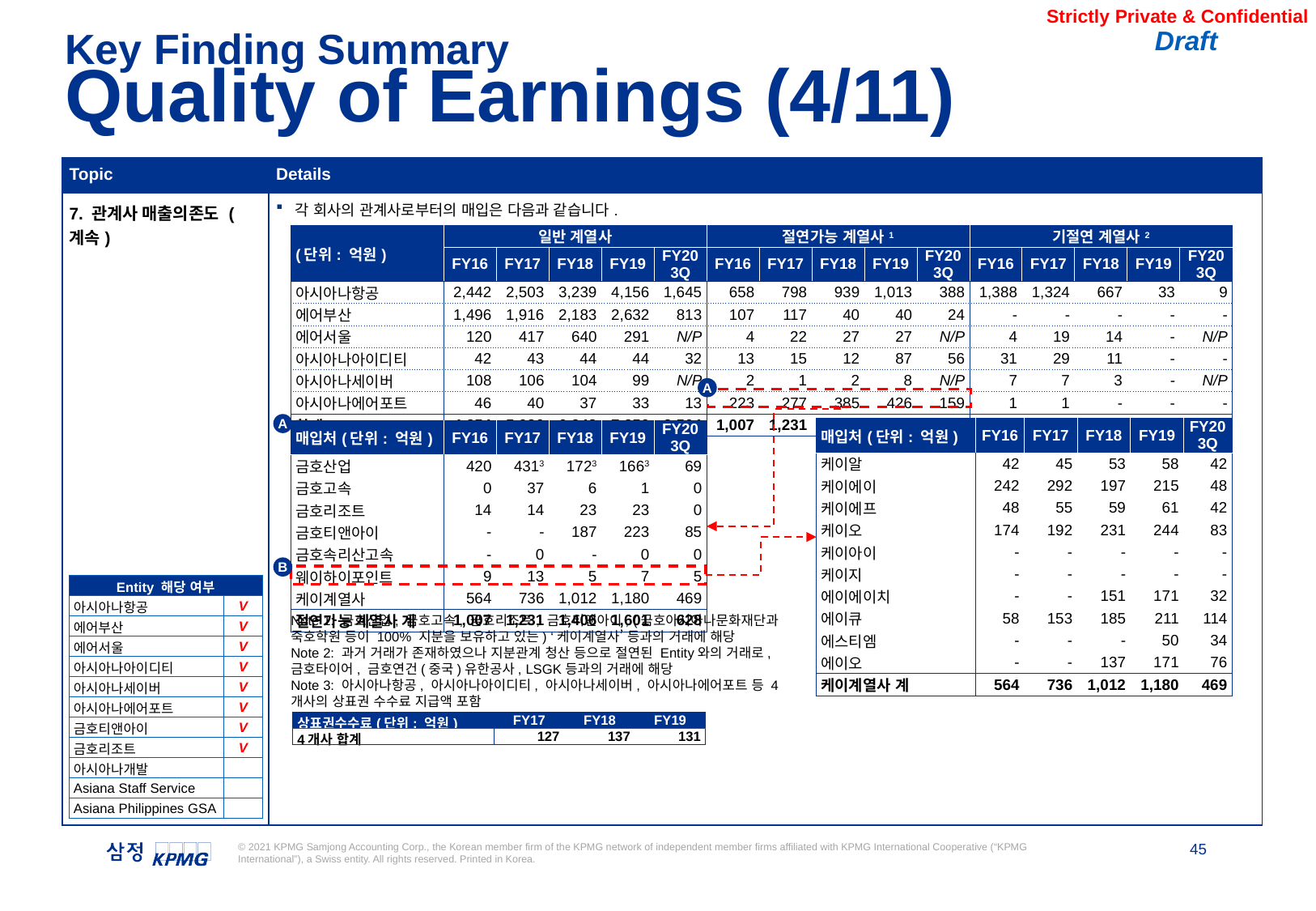

Key Finding Summary
Quality of Earnings (4/11)
| Topic | Details |
| --- | --- |
| 7. 관계사 매출의존도 (계속) | 각 회사의 관계사로부터의 매입은 다음과 같습니다. |
| (단위: 억원) | 일반 계열사 |  |  |  |  | 절연가능 계열사1 |  |  |  |  | 기절연 계열사2 |  |  |  |  |
| --- | --- | --- | --- | --- | --- | --- | --- | --- | --- | --- | --- | --- | --- | --- | --- |
|  | FY16 | FY17 | FY18 | FY19 | FY20 3Q | FY16 | FY17 | FY18 | FY19 | FY20 3Q | FY16 | FY17 | FY18 | FY19 | FY20 3Q |
| 아시아나항공 | 2,442 | 2,503 | 3,239 | 4,156 | 1,645 | 658 | 798 | 939 | 1,013 | 388 | 1,388 | 1,324 | 667 | 33 | 9 |
| 에어부산 | 1,496 | 1,916 | 2,183 | 2,632 | 813 | 107 | 117 | 40 | 40 | 24 | - | - | - | - | - |
| 에어서울 | 120 | 417 | 640 | 291 | N/P | 4 | 22 | 27 | 27 | N/P | 4 | 19 | 14 | - | N/P |
| 아시아나아이디티 | 42 | 43 | 44 | 44 | 32 | 13 | 15 | 12 | 87 | 56 | 31 | 29 | 11 | - | - |
| 아시아나세이버 | 108 | 106 | 104 | 99 | N/P | 2 | 1 | 2 | 8 | N/P | 7 | 7 | 3 | - | N/P |
| 아시아나에어포트 | 46 | 40 | 37 | 33 | 13 | 223 | 277 | 385 | 426 | 159 | 1 | 1 | - | - | - |
| 합계 | 4,254 | 5,026 | 6,248 | 7,256 | 2,504 | 1,007 | 1,231 | 1,406 | 1,601 | 628 | 1,430 | 1,381 | 695 | 33 | 9 |
A

A
| 매입처(단위: 억원) | FY16 | FY17 | FY18 | FY19 | FY20 3Q |
| --- | --- | --- | --- | --- | --- |
| 케이알 | 42 | 45 | 53 | 58 | 42 |
| 케이에이 | 242 | 292 | 197 | 215 | 48 |
| 케이에프 | 48 | 55 | 59 | 61 | 42 |
| 케이오 | 174 | 192 | 231 | 244 | 83 |
| 케이아이 | - | - | - | - | - |
| 케이지 | - | - | - | - | - |
| 에이에이치 | - | - | 151 | 171 | 32 |
| 에이큐 | 58 | 153 | 185 | 211 | 114 |
| 에스티엠 | - | - | - | 50 | 34 |
| 에이오 | - | - | 137 | 171 | 76 |
| 케이계열사 계 | 564 | 736 | 1,012 | 1,180 | 469 |
| 매입처(단위: 억원) | FY16 | FY17 | FY18 | FY19 | FY20 3Q |
| --- | --- | --- | --- | --- | --- |
| 금호산업 | 420 | 4313 | 1723 | 1663 | 69 |
| 금호고속 | 0 | 37 | 6 | 1 | 0 |
| 금호리조트 | 14 | 14 | 23 | 23 | 0 |
| 금호티앤아이 | - | - | 187 | 223 | 85 |
| 금호속리산고속 | - | 0 | - | 0 | 0 |
| 웨이하이포인트 | 9 | 13 | 5 | 7 | 5 |
| 케이계열사 | 564 | 736 | 1,012 | 1,180 | 469 |
| 절연가능 계열사 계 | 1,007 | 1,231 | 1,406 | 1,601 | 628 |
B

| Entity 해당 여부 |  |
| --- | --- |
| 아시아나항공 | V |
| 에어부산 | V |
| 에어서울 | V |
| 아시아나아이디티 | V |
| 아시아나세이버 | V |
| 아시아나에어포트 | V |
| 금호티앤아이 | V |
| 금호리조트 | V |
| 아시아나개발 |  |
| Asiana Staff Service |  |
| Asiana Philippines GSA |  |
Note 1: 금호산업, 금호고속, 금호리조트, 금호티앤아이, (금호아시아나문화재단과 죽호학원 등이 100% 지분을 보유하고 있는) ‘케이계열사’ 등과의 거래에 해당
Note 2: 과거 거래가 존재하였으나 지분관계 청산 등으로 절연된 Entity와의 거래로, 금호타이어, 금호연건(중국)유한공사, LSGK등과의 거래에 해당
Note 3: 아시아나항공, 아시아나아이디티, 아시아나세이버, 아시아나에어포트 등 4개사의 상표권 수수료 지급액 포함
| 상표권수수료(단위: 억원) | FY17 | FY18 | FY19 |
| --- | --- | --- | --- |
| 4개사 합계 | 127 | 137 | 131 |